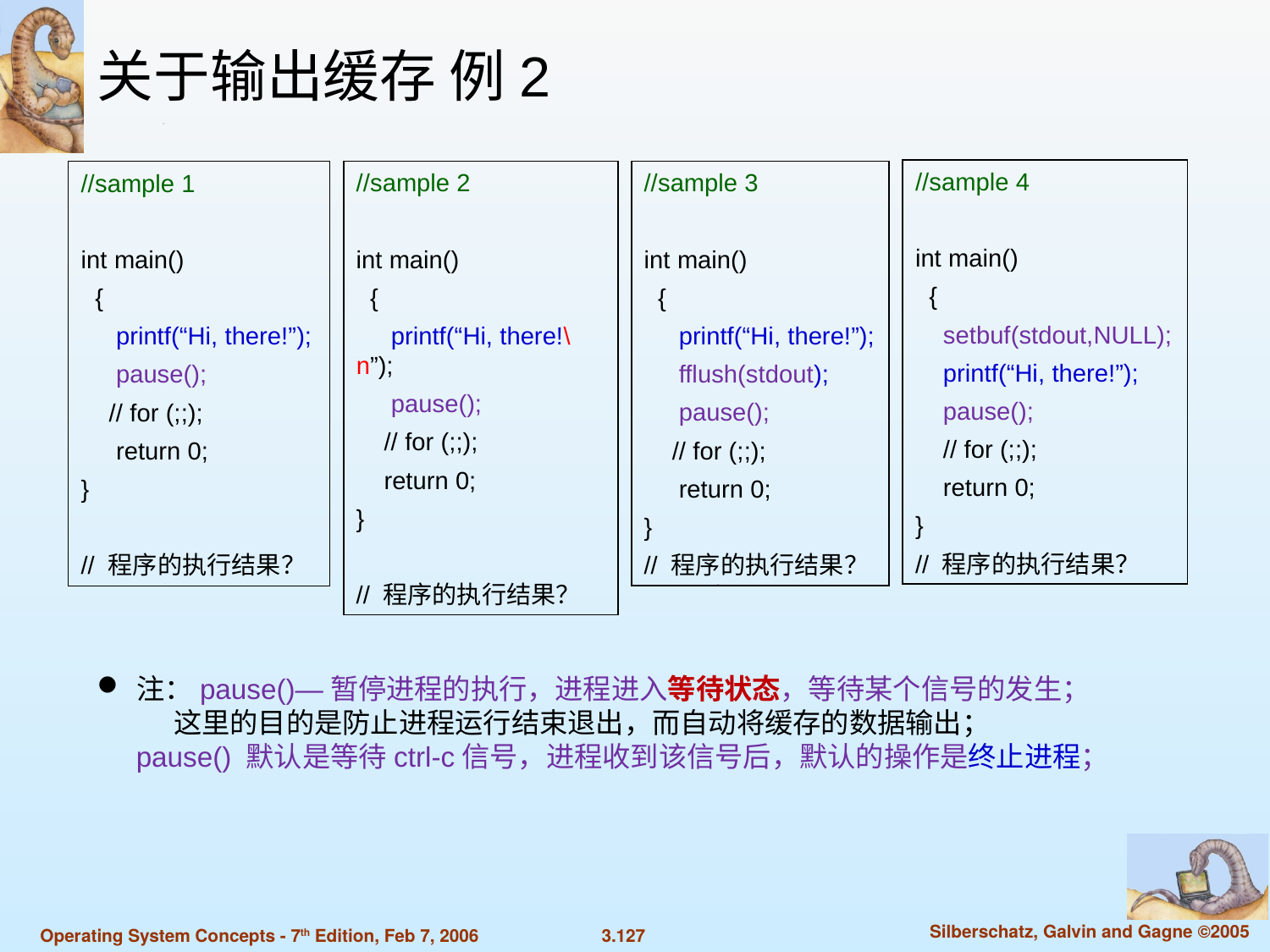

关于输出缓存 例2
//sample 4

int main()
  {
    setbuf(stdout,NULL);
    printf(“Hi, there!”);
    pause();
    // for (;;);
    return 0;
}
// 程序的执行结果？
//sample 1

int main()
  {
     printf(“Hi, there!”);
     pause();
    // for (;;);
     return 0;
}

// 程序的执行结果？
//sample 2

int main()
  {
     printf(“Hi, there!\n”);
     pause();
    // for (;;);
    return 0;
}

// 程序的执行结果？
//sample 3

int main()
  {
     printf(“Hi, there!”);
     fflush(stdout);
     pause();
    // for (;;);
     return 0;
}
// 程序的执行结果？
注：pause()—暂停进程的执行，进程进入等待状态，等待某个信号的发生；
           这里的目的是防止进程运行结束退出，而自动将缓存的数据输出；
     pause() 默认是等待ctrl-c信号，进程收到该信号后，默认的操作是终止进程；